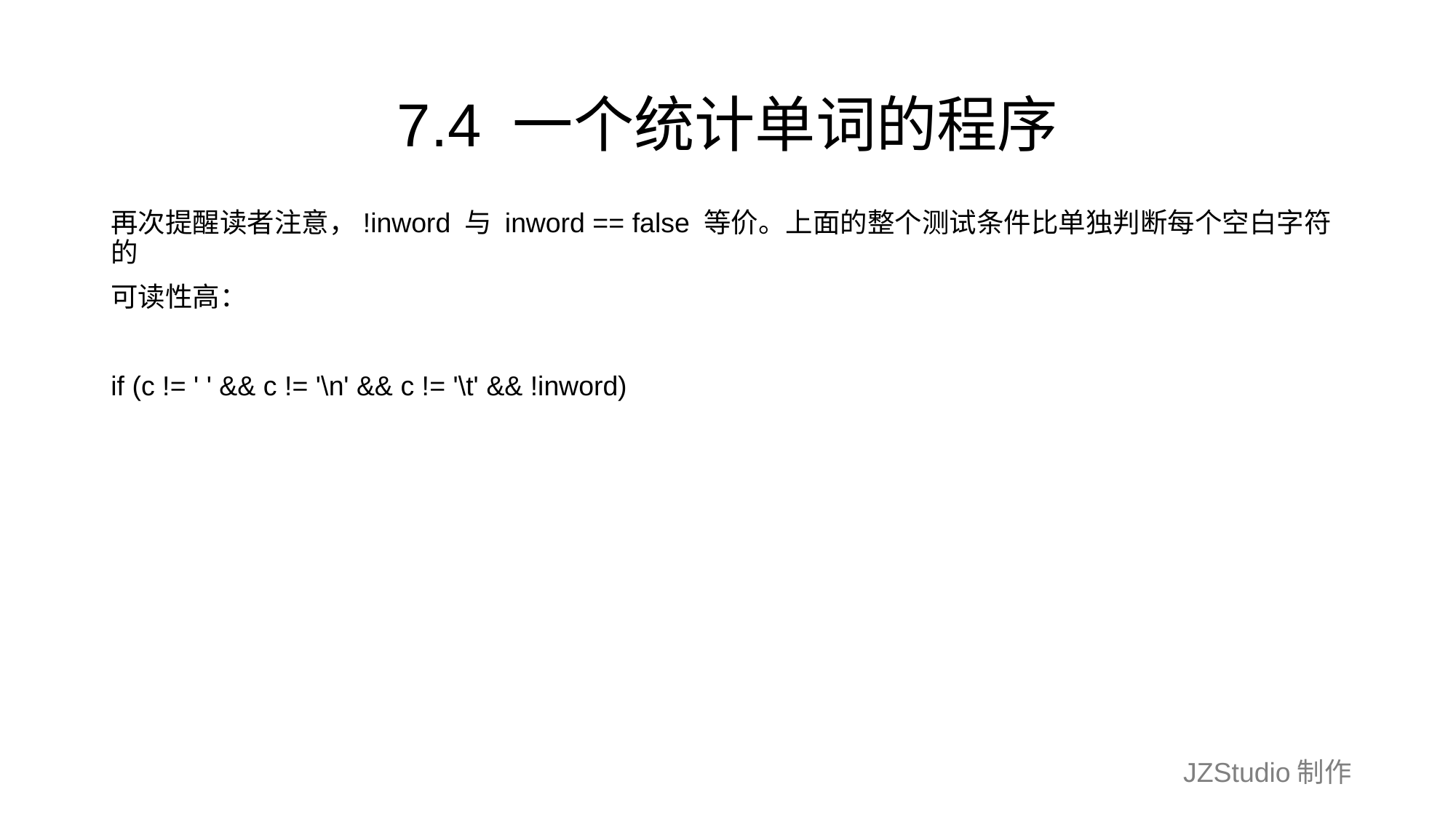

# 7.4 一个统计单词的程序
再次提醒读者注意，!inword 与 inword == false 等价。上面的整个测试条件比单独判断每个空白字符的
可读性高：

if (c != ' ' && c != '\n' && c != '\t' && !inword)